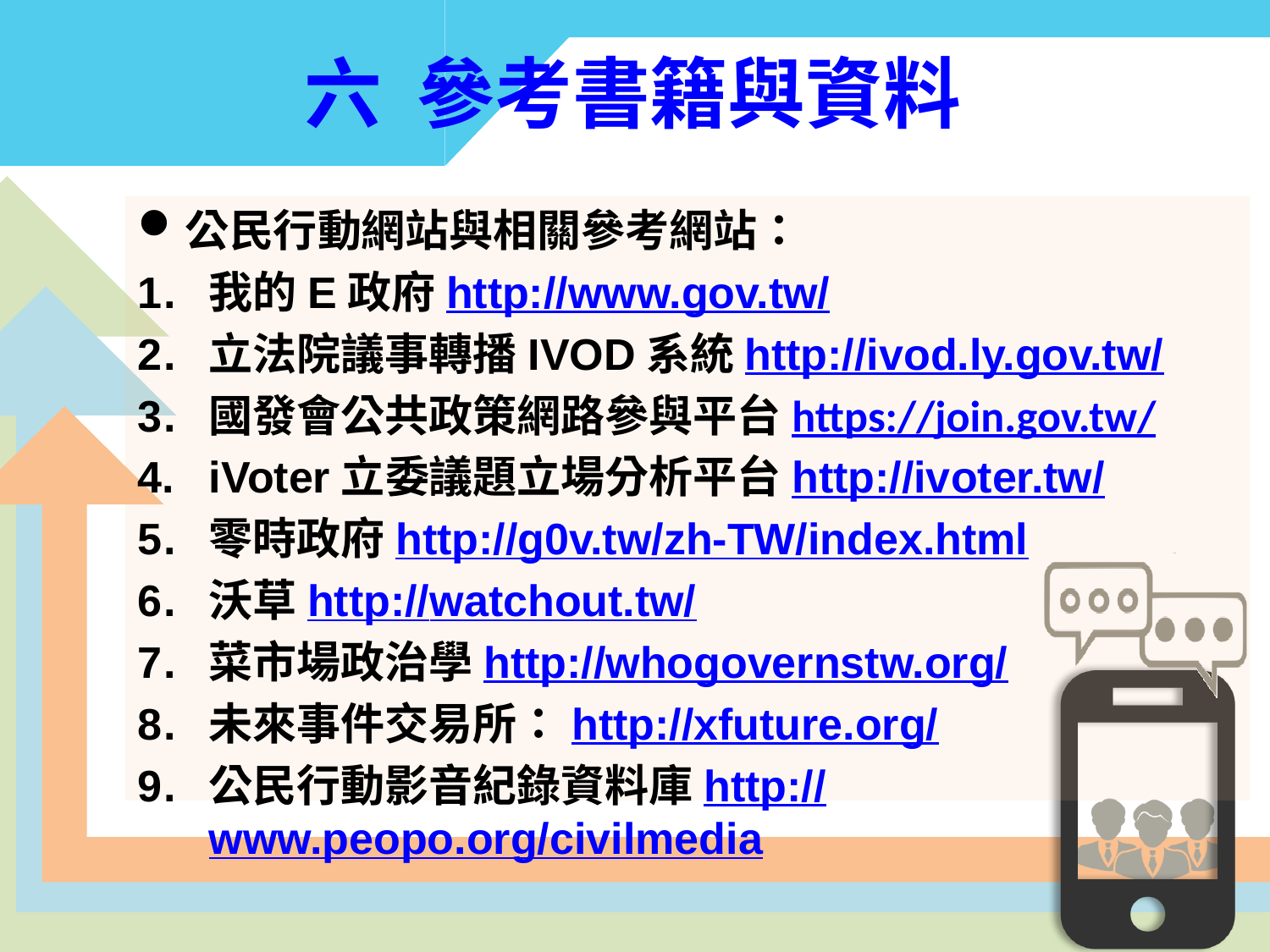

六  參考書籍與資料
公民行動網站與相關參考網站：
我的E政府http://www.gov.tw/
立法院議事轉播IVOD系統http://ivod.ly.gov.tw/
國發會公共政策網路參與平台https://join.gov.tw/
iVoter立委議題立場分析平台http://ivoter.tw/
零時政府http://g0v.tw/zh-TW/index.html
沃草http://watchout.tw/
菜市場政治學http://whogovernstw.org/
未來事件交易所：http://xfuture.org/
公民行動影音紀錄資料庫http://www.peopo.org/civilmedia